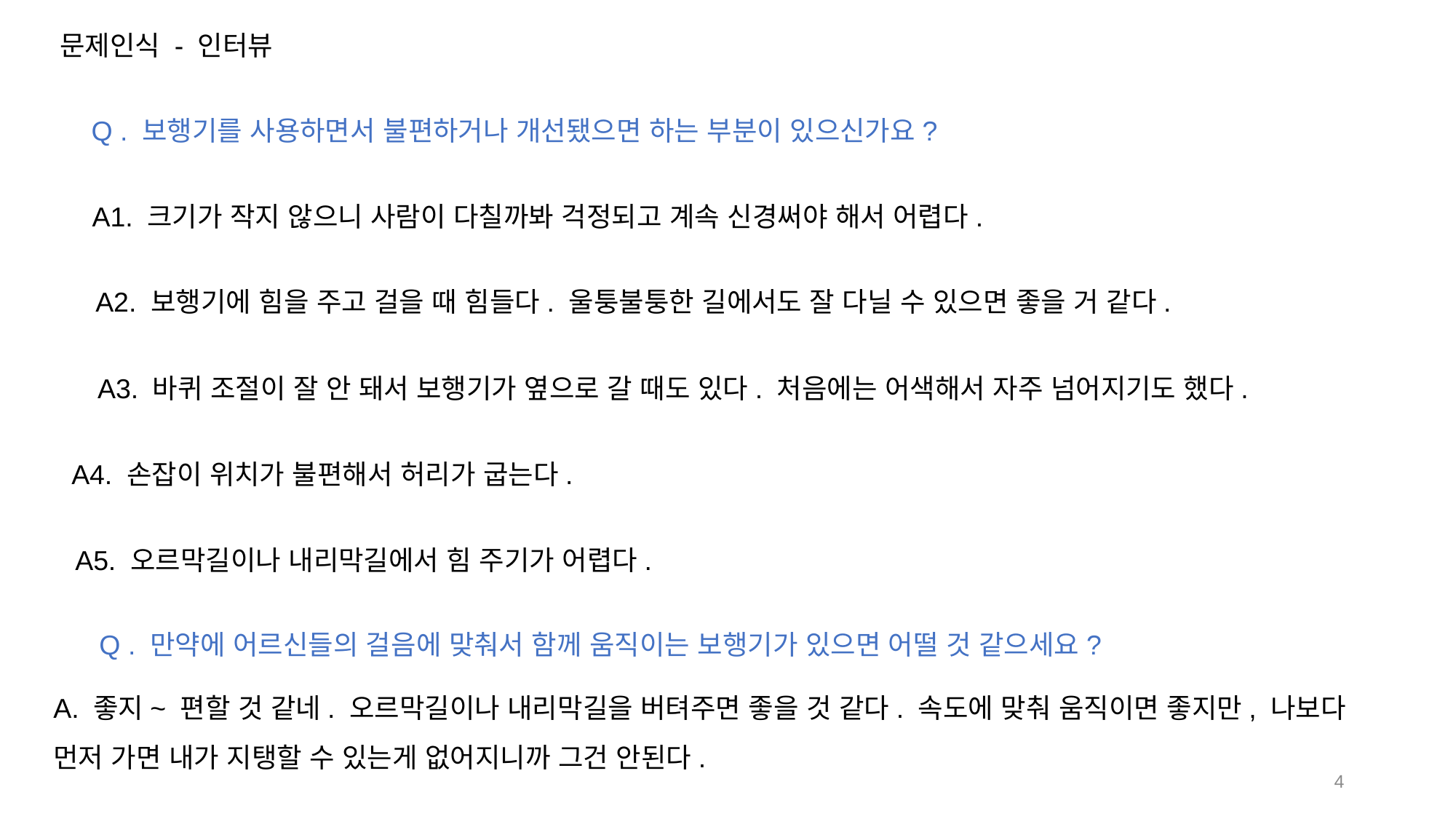

문제인식 - 인터뷰
Q . 보행기를 사용하면서 불편하거나 개선됐으면 하는 부분이 있으신가요?

A1. 크기가 작지 않으니 사람이 다칠까봐 걱정되고 계속 신경써야 해서 어렵다.
A2. 보행기에 힘을 주고 걸을 때 힘들다. 울퉁불퉁한 길에서도 잘 다닐 수 있으면 좋을 거 같다.
A3. 바퀴 조절이 잘 안 돼서 보행기가 옆으로 갈 때도 있다. 처음에는 어색해서 자주 넘어지기도 했다.
A4. 손잡이 위치가 불편해서 허리가 굽는다.
A5. 오르막길이나 내리막길에서 힘 주기가 어렵다.
Q . 만약에 어르신들의 걸음에 맞춰서 함께 움직이는 보행기가 있으면 어떨 것 같으세요?
A. 좋지~ 편할 것 같네. 오르막길이나 내리막길을 버텨주면 좋을 것 같다. 속도에 맞춰 움직이면 좋지만, 나보다 먼저 가면 내가 지탱할 수 있는게 없어지니까 그건 안된다.
4